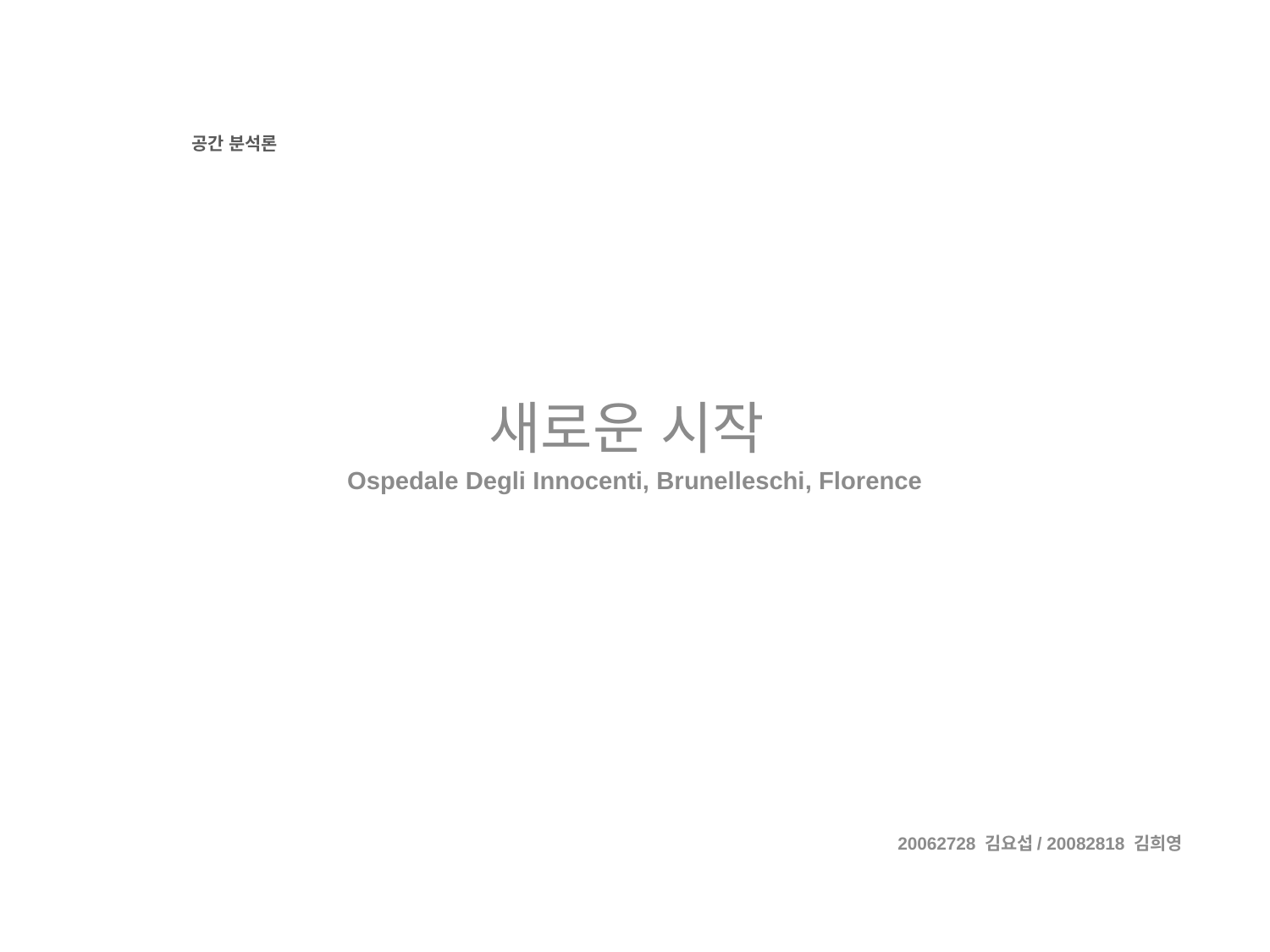

# 공간 분석론
새로운 시작
Ospedale Degli Innocenti, Brunelleschi, Florence
20062728 김요섭/ 20082818 김희영